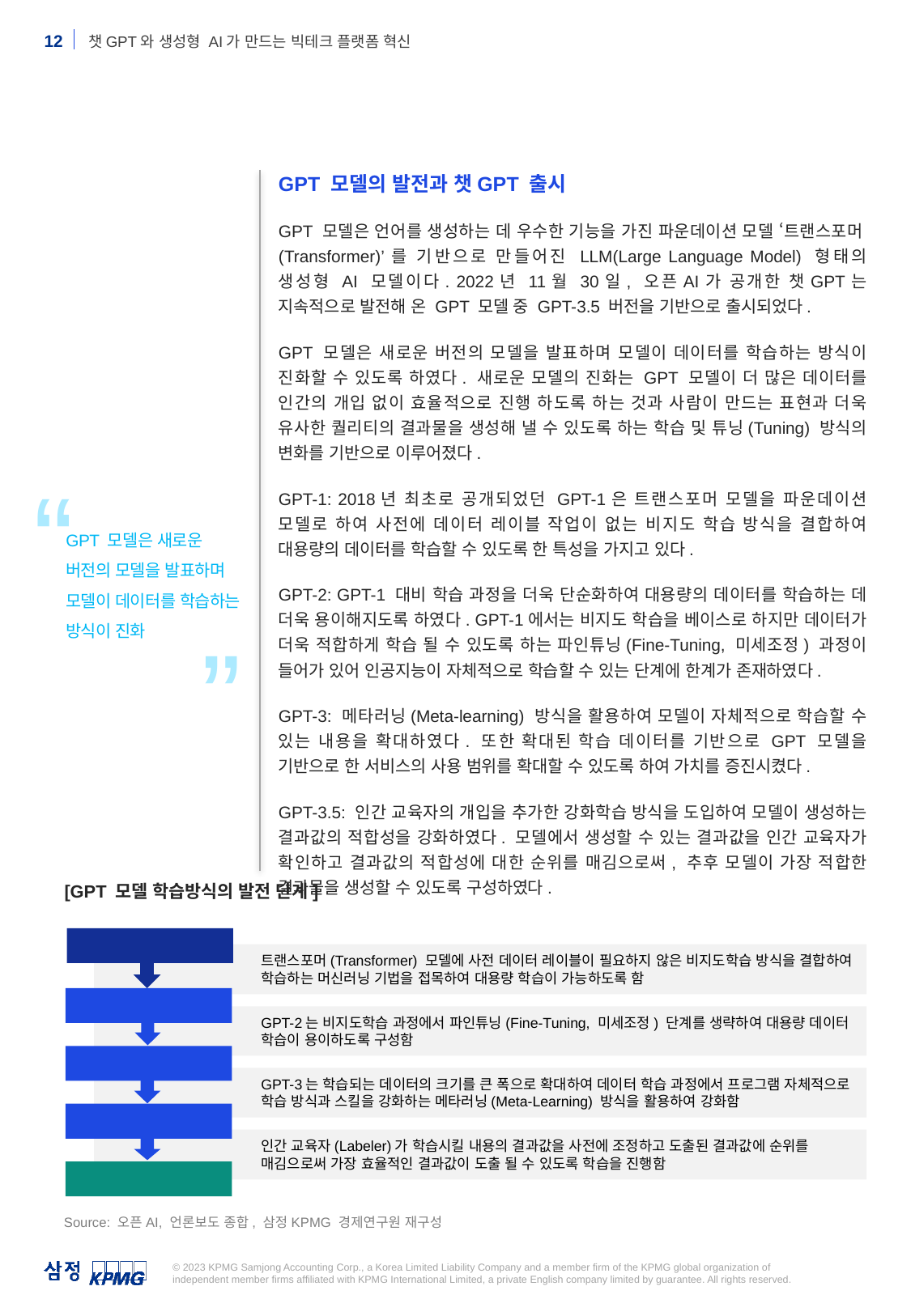

GPT 모델의 발전과 챗GPT 출시
GPT 모델은 언어를 생성하는 데 우수한 기능을 가진 파운데이션 모델 ‘트랜스포머(Transformer)’를 기반으로 만들어진 LLM(Large Language Model) 형태의 생성형 AI 모델이다. 2022년 11월 30일, 오픈AI가 공개한 챗GPT는 지속적으로 발전해 온 GPT 모델 중 GPT-3.5 버전을 기반으로 출시되었다.
GPT 모델은 새로운 버전의 모델을 발표하며 모델이 데이터를 학습하는 방식이 진화할 수 있도록 하였다. 새로운 모델의 진화는 GPT 모델이 더 많은 데이터를 인간의 개입 없이 효율적으로 진행 하도록 하는 것과 사람이 만드는 표현과 더욱 유사한 퀄리티의 결과물을 생성해 낼 수 있도록 하는 학습 및 튜닝(Tuning) 방식의 변화를 기반으로 이루어졌다.
GPT-1: 2018년 최초로 공개되었던 GPT-1은 트랜스포머 모델을 파운데이션 모델로 하여 사전에 데이터 레이블 작업이 없는 비지도 학습 방식을 결합하여 대용량의 데이터를 학습할 수 있도록 한 특성을 가지고 있다.
GPT-2: GPT-1 대비 학습 과정을 더욱 단순화하여 대용량의 데이터를 학습하는 데 더욱 용이해지도록 하였다. GPT-1에서는 비지도 학습을 베이스로 하지만 데이터가 더욱 적합하게 학습 될 수 있도록 하는 파인튜닝(Fine-Tuning, 미세조정) 과정이 들어가 있어 인공지능이 자체적으로 학습할 수 있는 단계에 한계가 존재하였다.
GPT-3: 메타러닝(Meta-learning) 방식을 활용하여 모델이 자체적으로 학습할 수 있는 내용을 확대하였다. 또한 확대된 학습 데이터를 기반으로 GPT 모델을 기반으로 한 서비스의 사용 범위를 확대할 수 있도록 하여 가치를 증진시켰다.
GPT-3.5: 인간 교육자의 개입을 추가한 강화학습 방식을 도입하여 모델이 생성하는 결과값의 적합성을 강화하였다. 모델에서 생성할 수 있는 결과값을 인간 교육자가 확인하고 결과값의 적합성에 대한 순위를 매김으로써, 추후 모델이 가장 적합한 결과물을 생성할 수 있도록 구성하였다.
“
GPT 모델은 새로운 버전의 모델을 발표하며 모델이 데이터를 학습하는 방식이 진화
”
[GPT 모델 학습방식의 발전 단계]
 Transformer 모델
트랜스포머(Transformer) 모델에 사전 데이터 레이블이 필요하지 않은 비지도학습 방식을 결합하여 학습하는 머신러닝 기법을 접목하여 대용량 학습이 가능하도록 함

 GPT-1
GPT-2는 비지도학습 과정에서 파인튜닝(Fine-Tuning, 미세조정) 단계를 생략하여 대용량 데이터 학습이 용이하도록 구성함

 GPT-2
GPT-3는 학습되는 데이터의 크기를 큰 폭으로 확대하여 데이터 학습 과정에서 프로그램 자체적으로 학습 방식과 스킬을 강화하는 메타러닝(Meta-Learning) 방식을 활용하여 강화함

 GPT-3
인간 교육자(Labeler)가 학습시킬 내용의 결과값을 사전에 조정하고 도출된 결과값에 순위를 매김으로써 가장 효율적인 결과값이 도출 될 수 있도록 학습을 진행함

 GPT-3.5
Source: 오픈AI, 언론보도 종합, 삼정KPMG 경제연구원 재구성